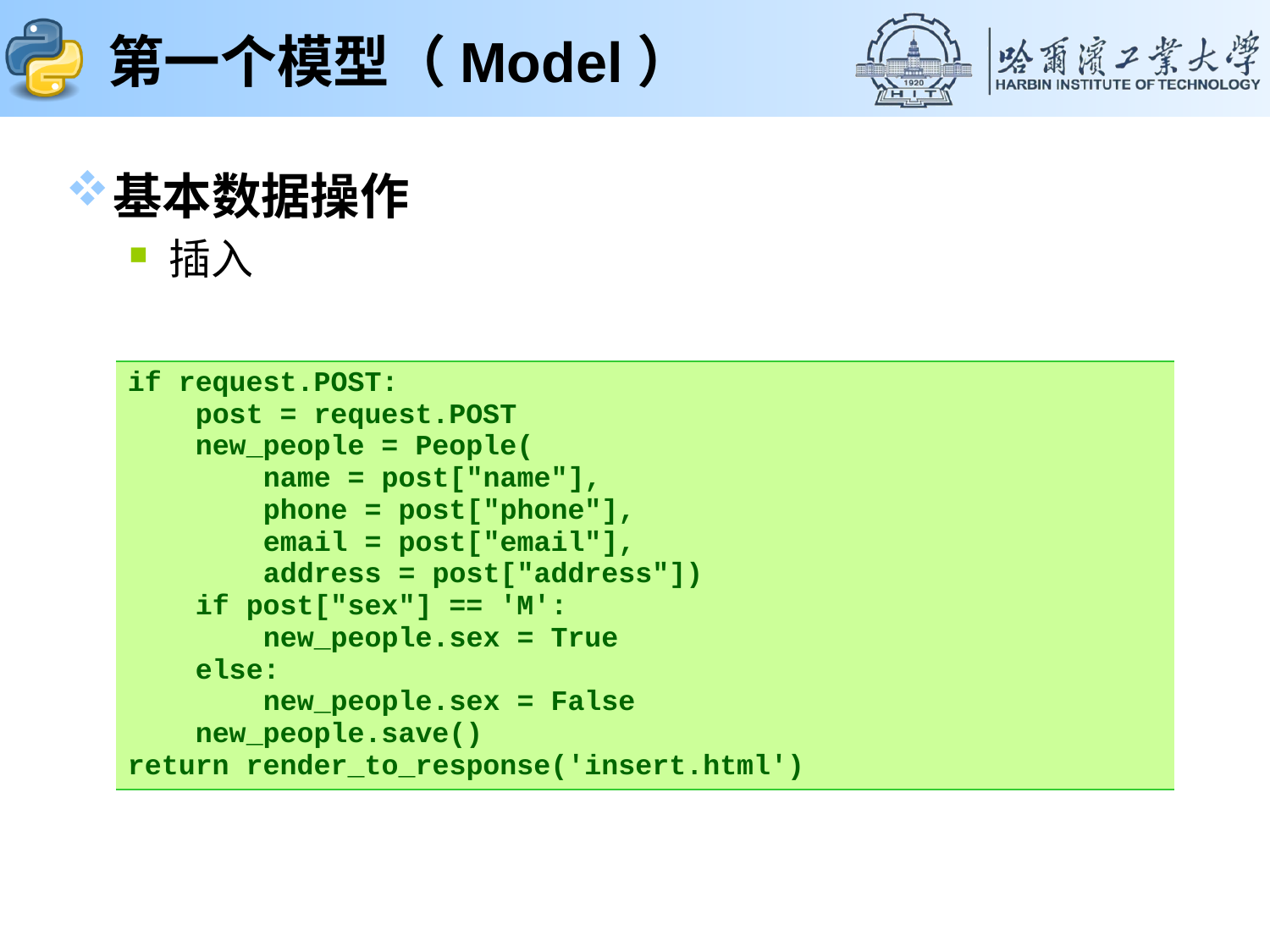

# 第一个模型（Model）
基本数据操作
插入
| if request.POST: post = request.POST new\_people = People( name = post["name"], phone = post["phone"], email = post["email"], address = post["address"]) if post["sex"] == 'M': new\_people.sex = True else: new\_people.sex = False new\_people.save() return render\_to\_response('insert.html') |
| --- |